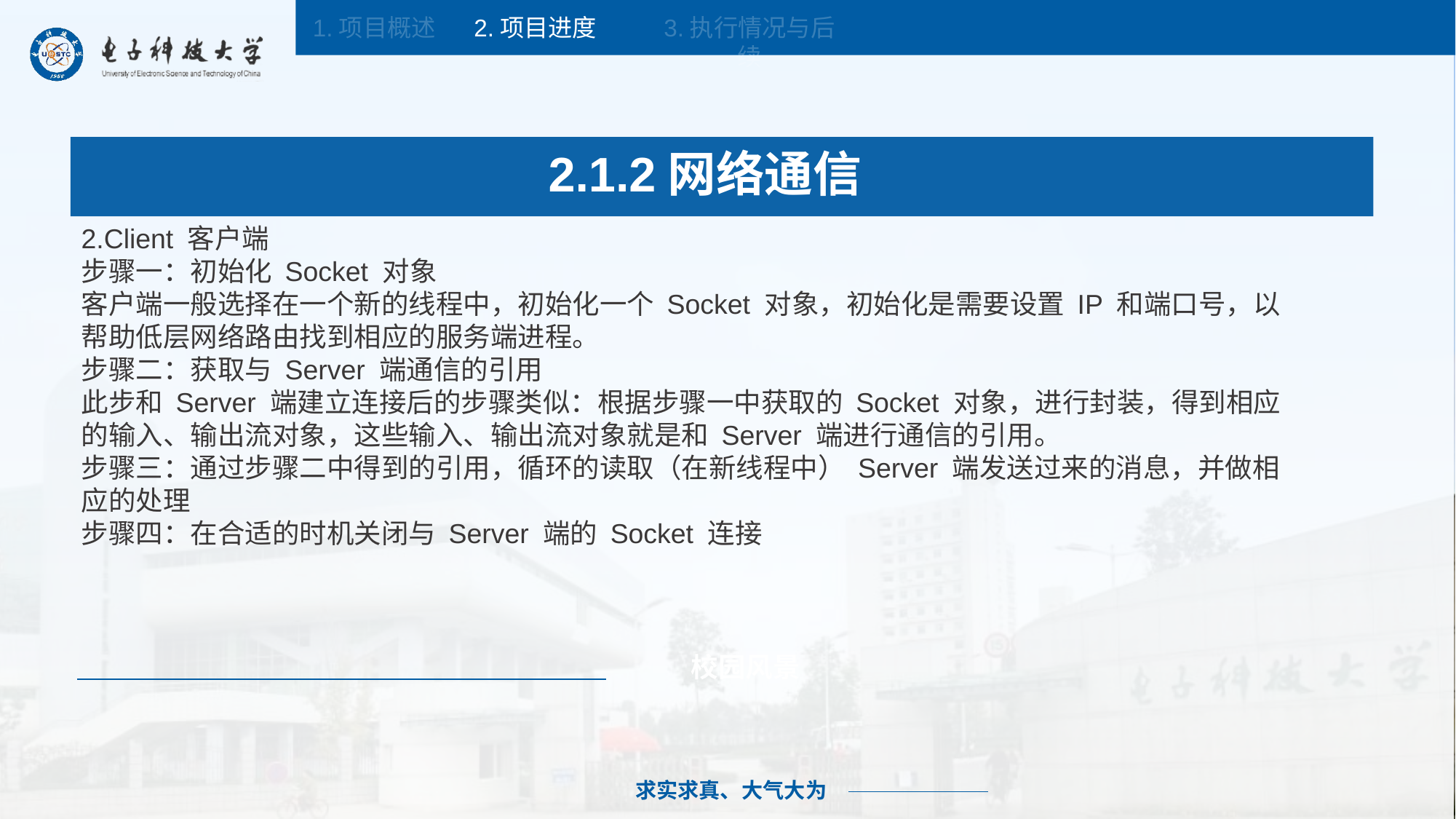

1.项目概述
2.项目进度
3.执行情况与后续

2.1.2网络通信
2.Client 客户端
步骤一：初始化 Socket 对象
客户端一般选择在一个新的线程中，初始化一个 Socket 对象，初始化是需要设置 IP 和端口号，以帮助低层网络路由找到相应的服务端进程。
步骤二：获取与 Server 端通信的引用
此步和 Server 端建立连接后的步骤类似：根据步骤一中获取的 Socket 对象，进行封装，得到相应的输入、输出流对象，这些输入、输出流对象就是和 Server 端进行通信的引用。
步骤三：通过步骤二中得到的引用，循环的读取（在新线程中） Server 端发送过来的消息，并做相应的处理
步骤四：在合适的时机关闭与 Server 端的 Socket 连接
校园风景